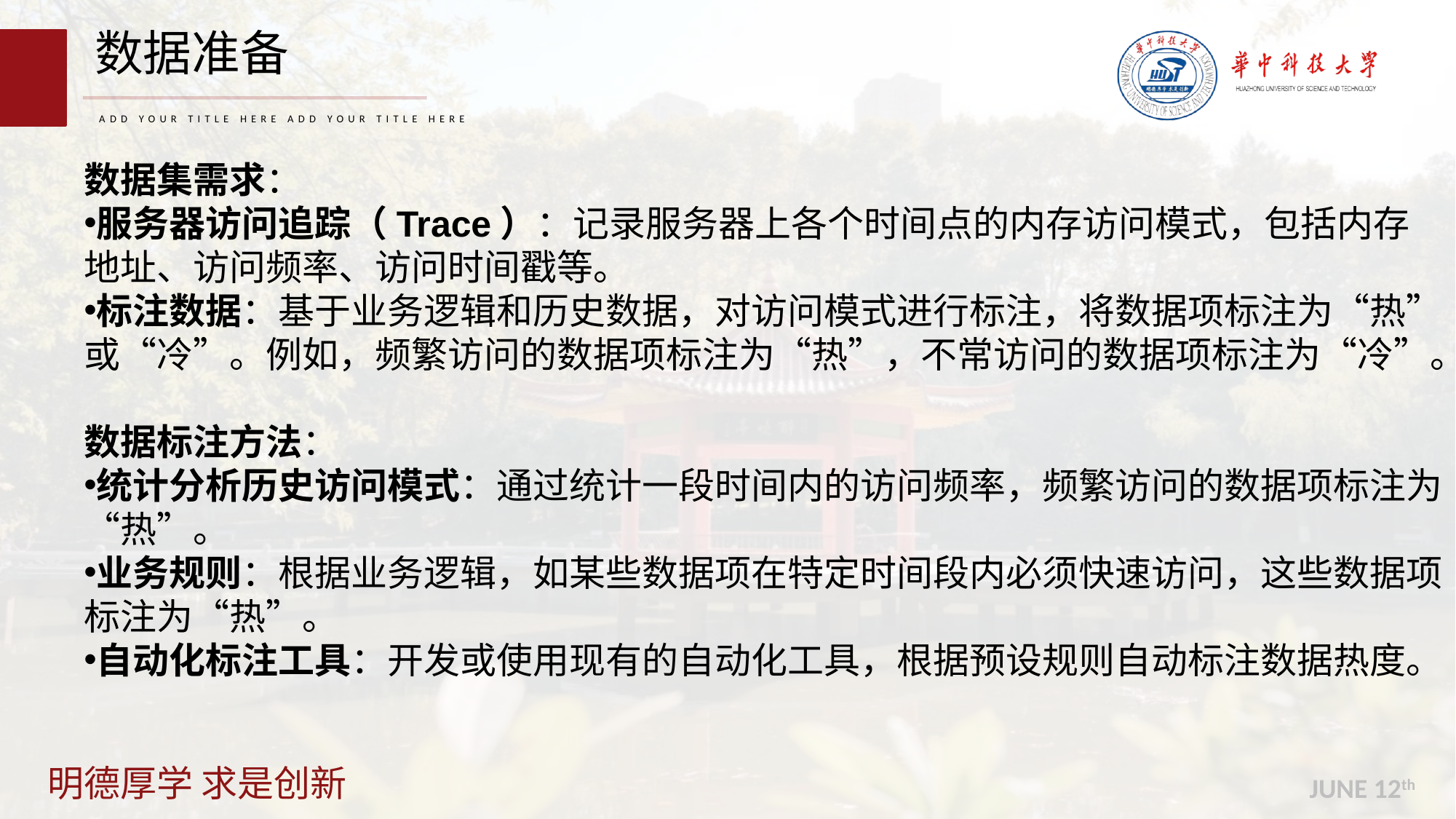

数据准备
ADD YOUR TITLE HERE ADD YOUR TITLE HERE

数据集需求：
服务器访问追踪（Trace）：记录服务器上各个时间点的内存访问模式，包括内存地址、访问频率、访问时间戳等。
标注数据：基于业务逻辑和历史数据，对访问模式进行标注，将数据项标注为“热”或“冷”。例如，频繁访问的数据项标注为“热”，不常访问的数据项标注为“冷”。

数据标注方法：
统计分析历史访问模式：通过统计一段时间内的访问频率，频繁访问的数据项标注为“热”。
业务规则：根据业务逻辑，如某些数据项在特定时间段内必须快速访问，这些数据项标注为“热”。
自动化标注工具：开发或使用现有的自动化工具，根据预设规则自动标注数据热度。

JUNE 12th